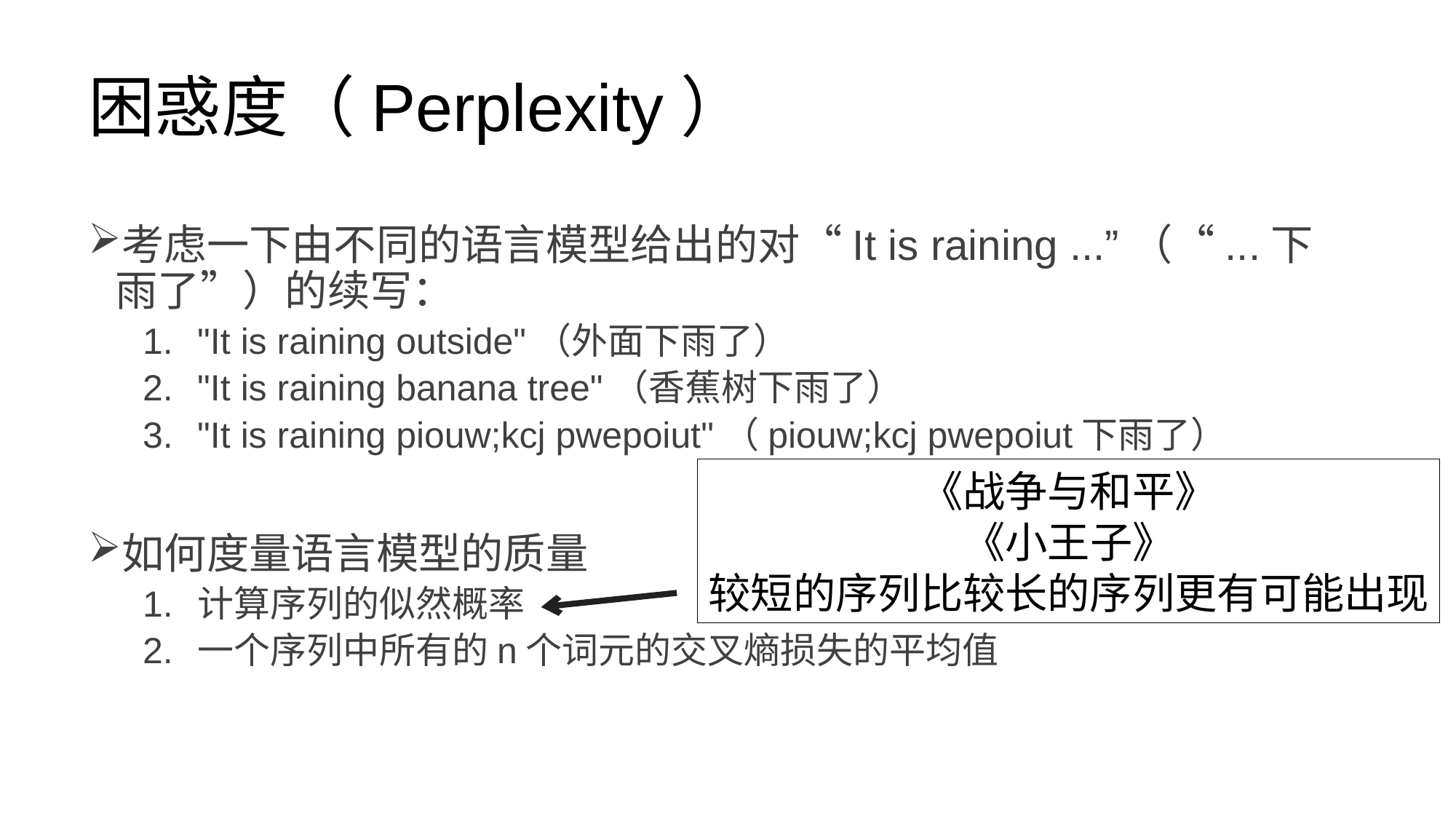

# 困惑度（Perplexity）
考虑一下由不同的语言模型给出的对“It is raining ...”（“...下雨了”）的续写：
"It is raining outside"（外面下雨了）
"It is raining banana tree"（香蕉树下雨了）
"It is raining piouw;kcj pwepoiut"（piouw;kcj pwepoiut下雨了）

如何度量语言模型的质量
计算序列的似然概率
一个序列中所有的n个词元的交叉熵损失的平均值
《战争与和平》
《小王子》
较短的序列比较长的序列更有可能出现